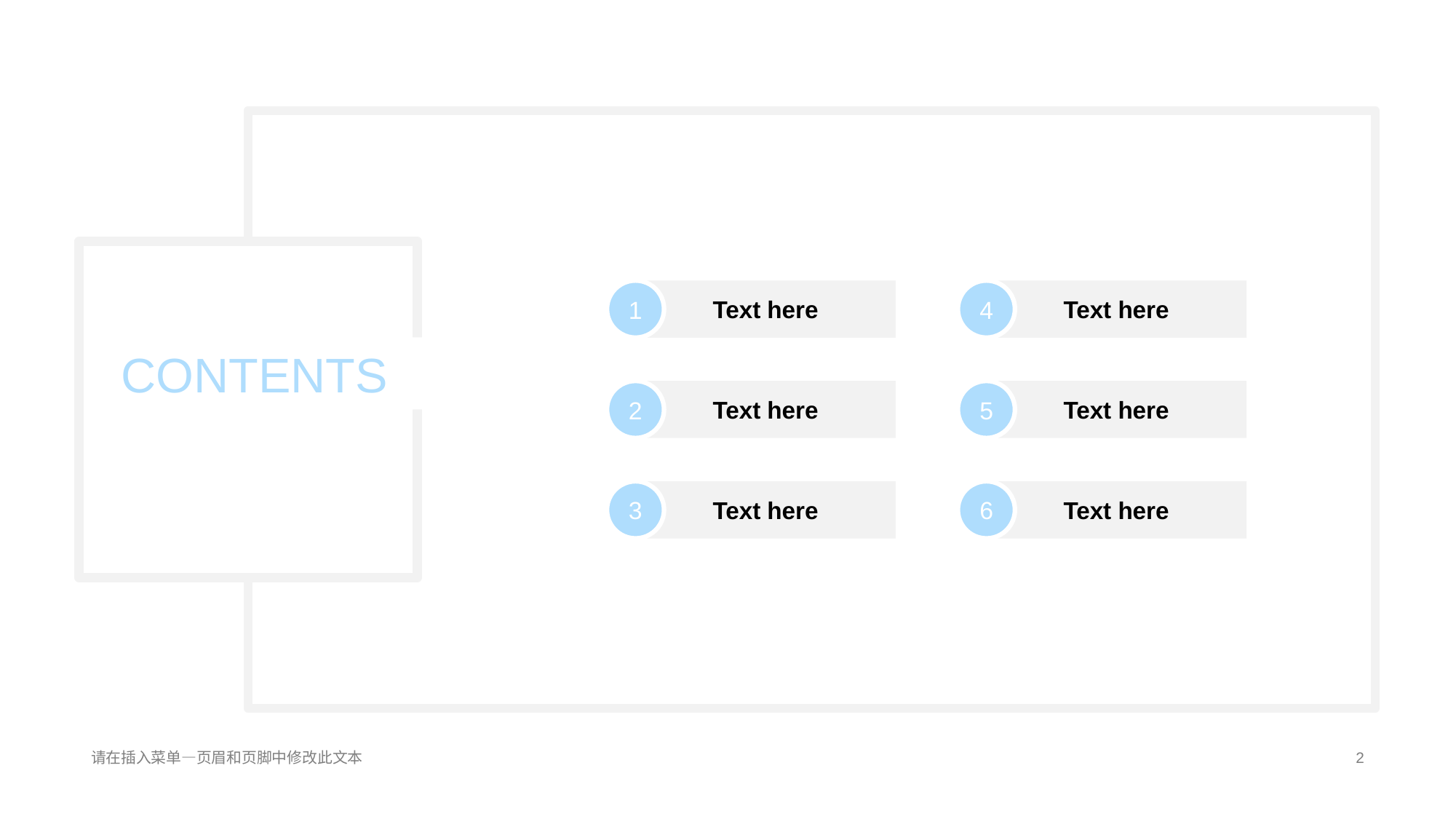

CONTENTS
1
Text here
2
Text here
3
Text here
4
Text here
5
Text here
6
Text here
请在插入菜单—页眉和页脚中修改此文本
2